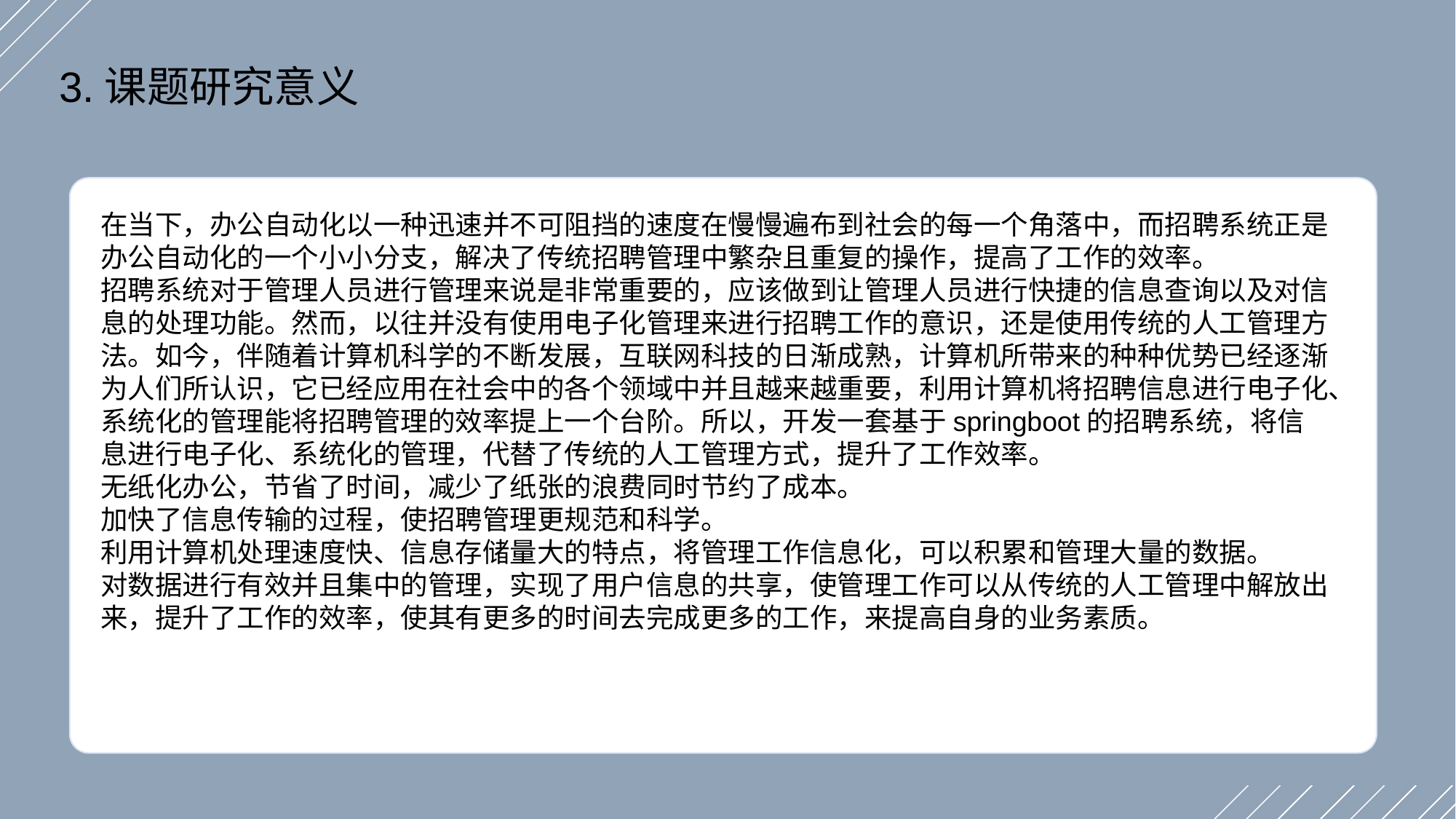

3.课题研究意义

在当下，办公自动化以一种迅速并不可阻挡的速度在慢慢遍布到社会的每一个角落中，而招聘系统正是办公自动化的一个小小分支，解决了传统招聘管理中繁杂且重复的操作，提高了工作的效率。
招聘系统对于管理人员进行管理来说是非常重要的，应该做到让管理人员进行快捷的信息查询以及对信息的处理功能。然而，以往并没有使用电子化管理来进行招聘工作的意识，还是使用传统的人工管理方法。如今，伴随着计算机科学的不断发展，互联网科技的日渐成熟，计算机所带来的种种优势已经逐渐为人们所认识，它已经应用在社会中的各个领域中并且越来越重要，利用计算机将招聘信息进行电子化、系统化的管理能将招聘管理的效率提上一个台阶。所以，开发一套基于springboot的招聘系统，将信息进行电子化、系统化的管理，代替了传统的人工管理方式，提升了工作效率。
无纸化办公，节省了时间，减少了纸张的浪费同时节约了成本。
加快了信息传输的过程，使招聘管理更规范和科学。
利用计算机处理速度快、信息存储量大的特点，将管理工作信息化，可以积累和管理大量的数据。
对数据进行有效并且集中的管理，实现了用户信息的共享，使管理工作可以从传统的人工管理中解放出来，提升了工作的效率，使其有更多的时间去完成更多的工作，来提高自身的业务素质。